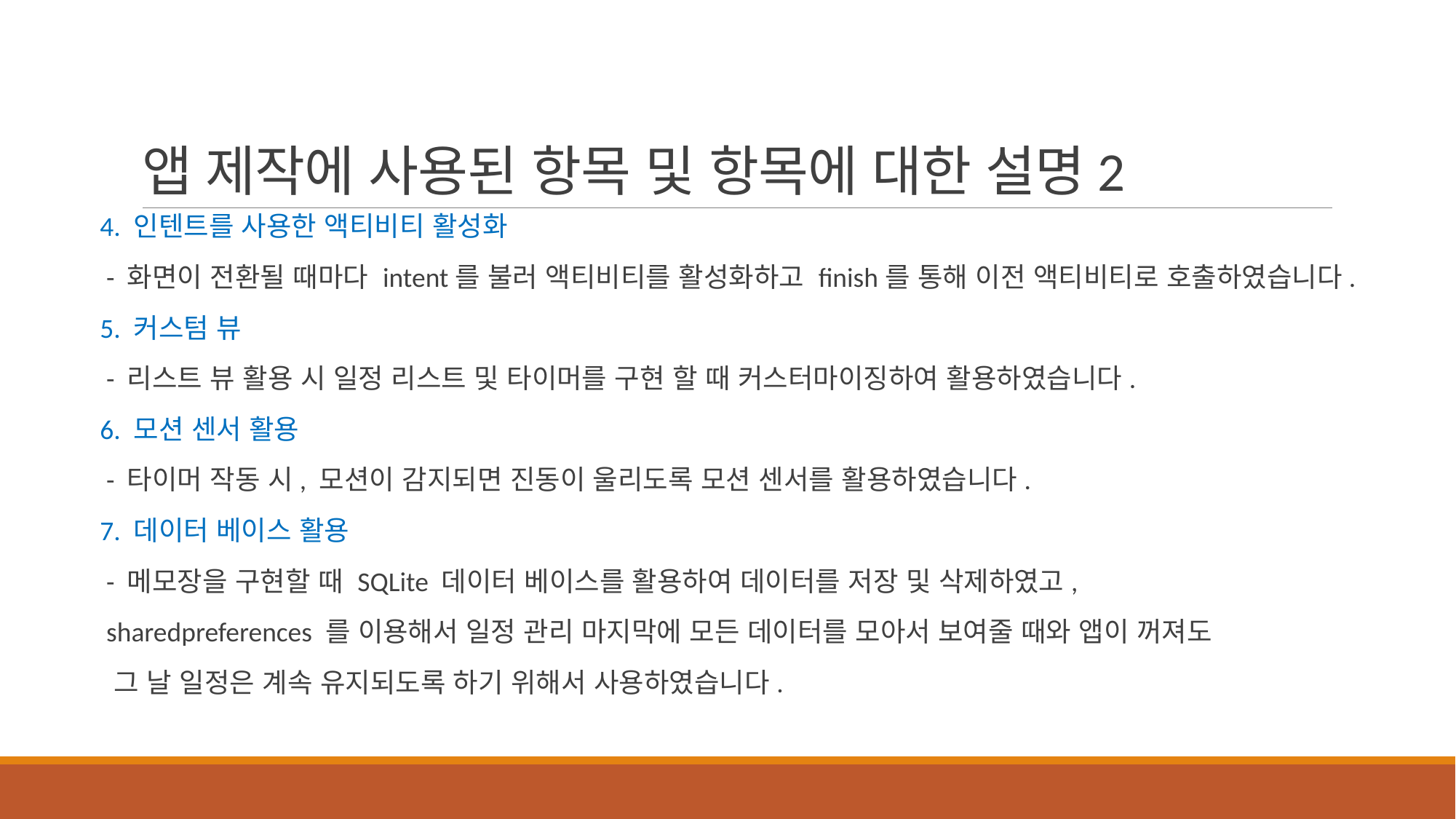

# 앱 제작에 사용된 항목 및 항목에 대한 설명2
4. 인텐트를 사용한 액티비티 활성화
 - 화면이 전환될 때마다 intent를 불러 액티비티를 활성화하고 finish를 통해 이전 액티비티로 호출하였습니다.
5. 커스텀 뷰
 - 리스트 뷰 활용 시 일정 리스트 및 타이머를 구현 할 때 커스터마이징하여 활용하였습니다.
6. 모션 센서 활용
 - 타이머 작동 시, 모션이 감지되면 진동이 울리도록 모션 센서를 활용하였습니다.
7. 데이터 베이스 활용
 - 메모장을 구현할 때 SQLite 데이터 베이스를 활용하여 데이터를 저장 및 삭제하였고,
 sharedpreferences 를 이용해서 일정 관리 마지막에 모든 데이터를 모아서 보여줄 때와 앱이 꺼져도
 그 날 일정은 계속 유지되도록 하기 위해서 사용하였습니다.